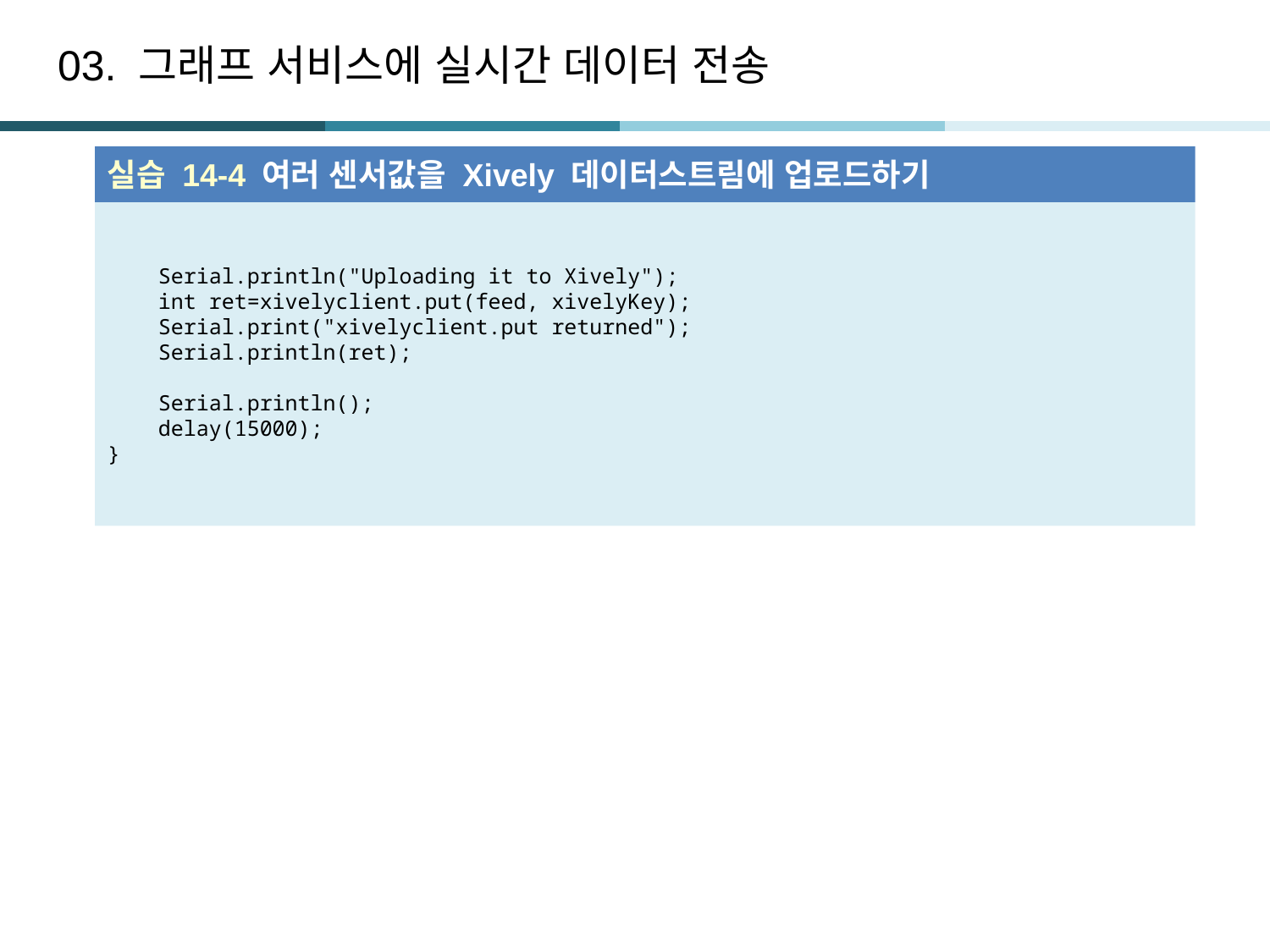

# 03. 그래프 서비스에 실시간 데이터 전송
실습 14-4 여러 센서값을 Xively 데이터스트림에 업로드하기
    Serial.println("Uploading it to Xively");
    int ret=xivelyclient.put(feed, xivelyKey);
    Serial.print("xivelyclient.put returned");
    Serial.println(ret);

    Serial.println();
    delay(15000);
}